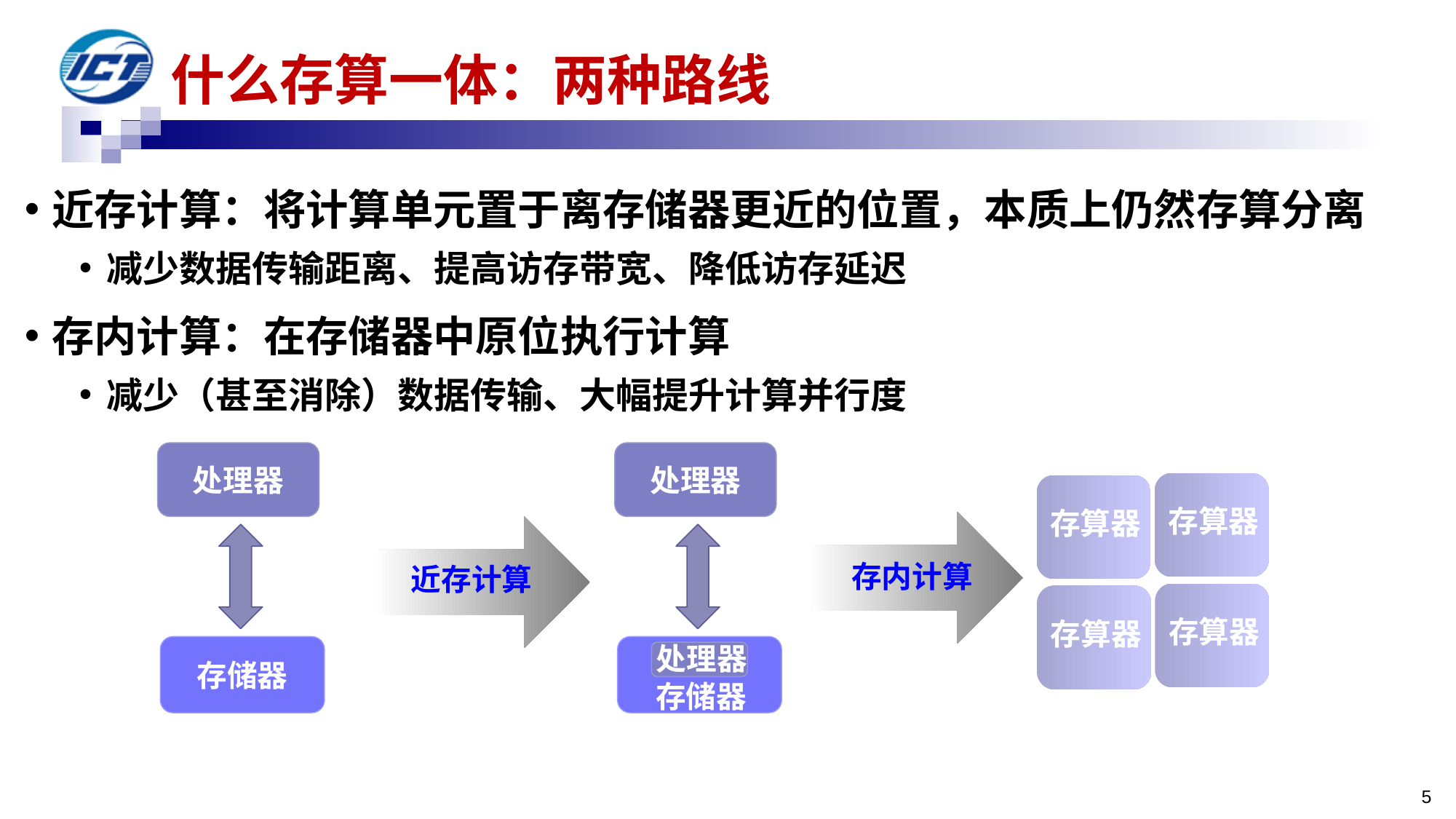

什么存算一体：两种路线
近存计算：将计算单元置于离存储器更近的位置，本质上仍然存算分离
减少数据传输距离、提高访存带宽、降低访存延迟
存内计算：在存储器中原位执行计算
减少（甚至消除）数据传输、大幅提升计算并行度

处理器

存储器

处理器

处理器

存储器

存算器

存算器

存内计算
近存计算

存算器

存算器
5
5